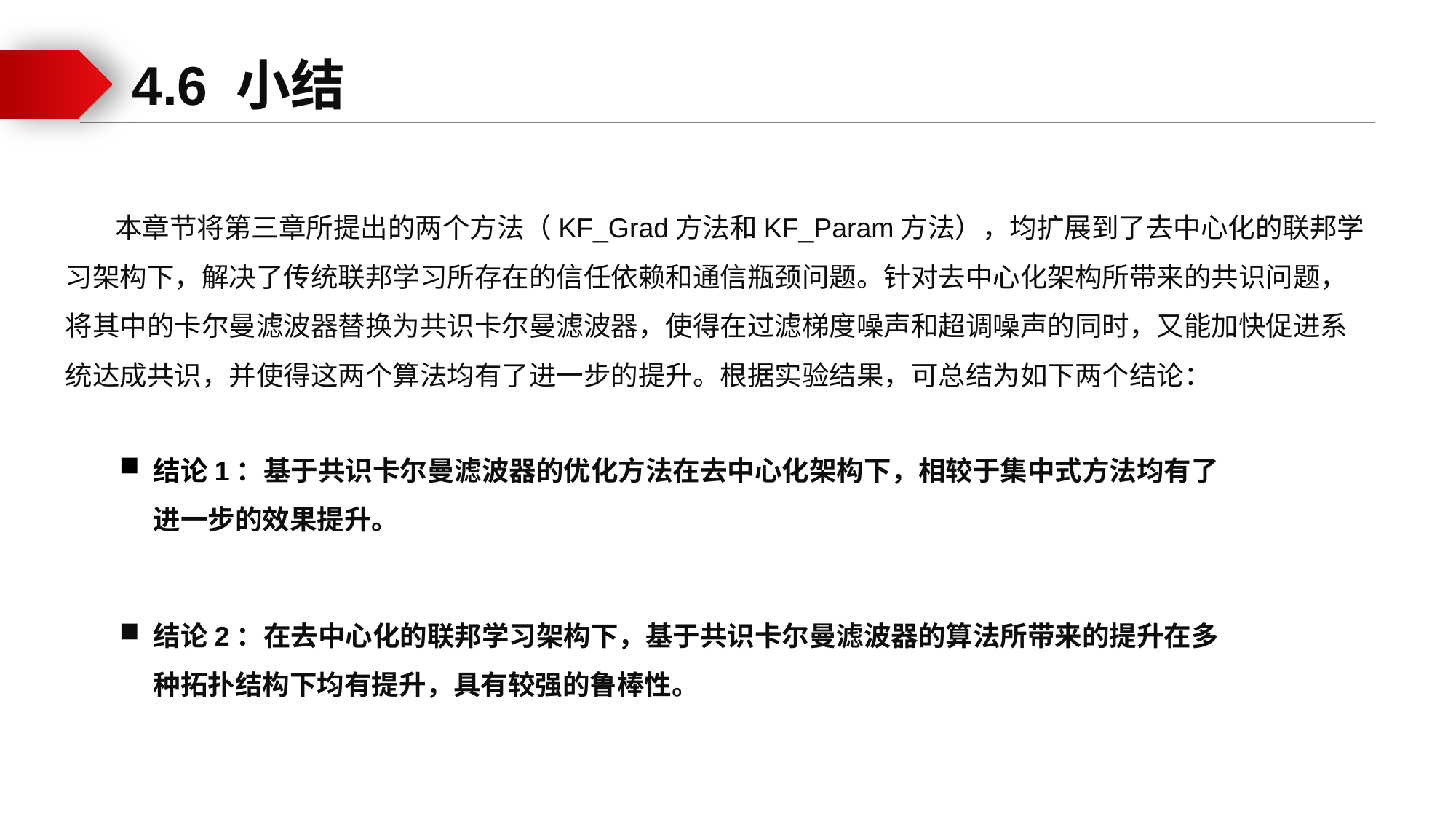

4.6 小结
       本章节将第三章所提出的两个方法（KF_Grad方法和KF_Param方法），均扩展到了去中心化的联邦学习架构下，解决了传统联邦学习所存在的信任依赖和通信瓶颈问题。针对去中心化架构所带来的共识问题，将其中的卡尔曼滤波器替换为共识卡尔曼滤波器，使得在过滤梯度噪声和超调噪声的同时，又能加快促进系统达成共识，并使得这两个算法均有了进一步的提升。根据实验结果，可总结为如下两个结论：
结论1：基于共识卡尔曼滤波器的优化方法在去中心化架构下，相较于集中式方法均有了进一步的效果提升。

结论2：在去中心化的联邦学习架构下，基于共识卡尔曼滤波器的算法所带来的提升在多种拓扑结构下均有提升，具有较强的鲁棒性。